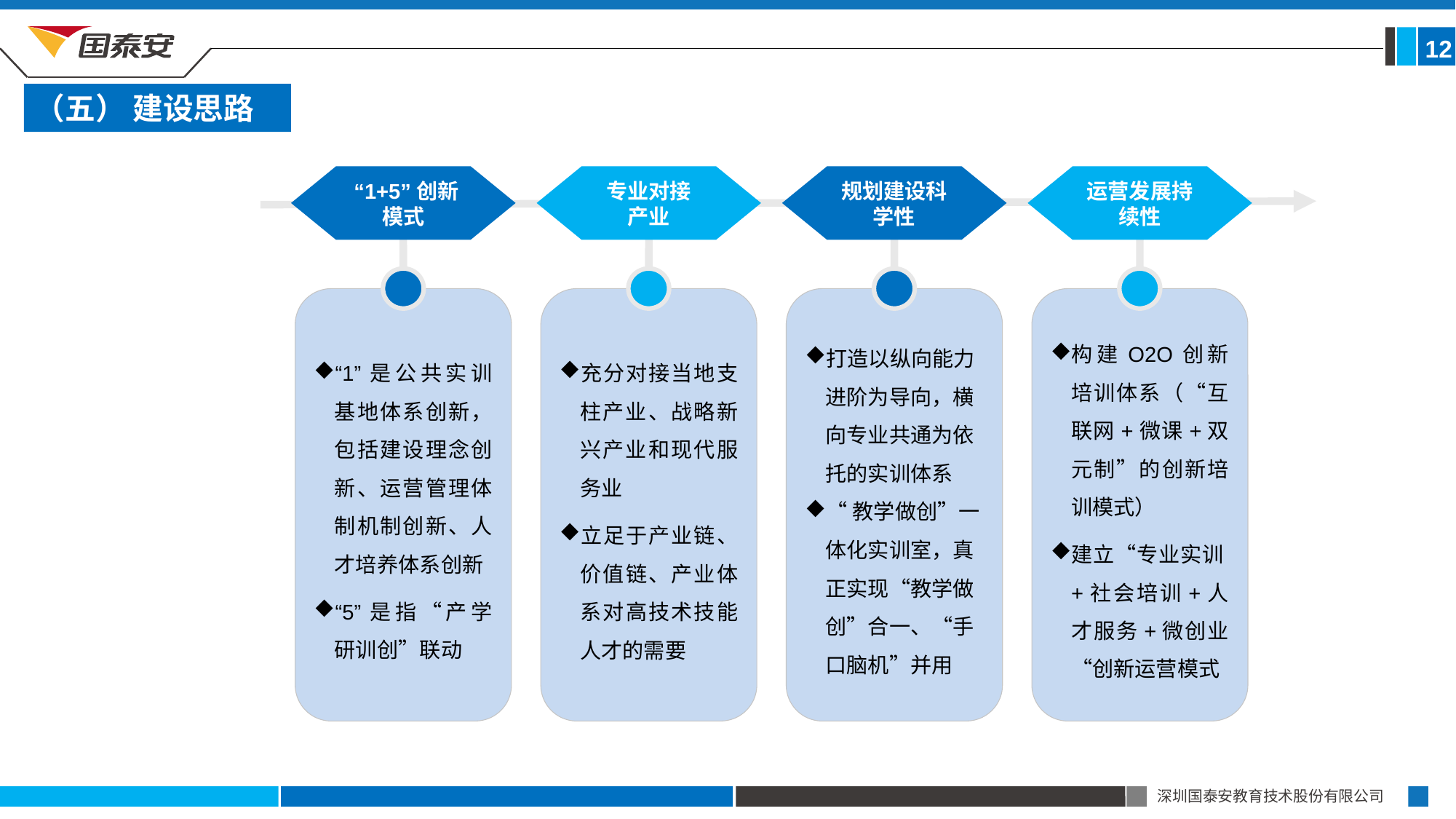

12
（五） 建设思路
 “1+5”创新模式
专业对接
产业
规划建设科学性
运营发展持续性

打造以纵向能力进阶为导向，横向专业共通为依托的实训体系
“教学做创”一体化实训室，真正实现“教学做创”合一、“手口脑机”并用
构建O2O创新培训体系（“互联网+微课+双元制”的创新培训模式）
建立“专业实训+社会培训+人才服务+微创业“创新运营模式
“1”是公共实训基地体系创新，包括建设理念创新、运营管理体制机制创新、人才培养体系创新
“5”是指“产学研训创”联动
充分对接当地支柱产业、战略新兴产业和现代服务业
立足于产业链、价值链、产业体系对高技术技能人才的需要